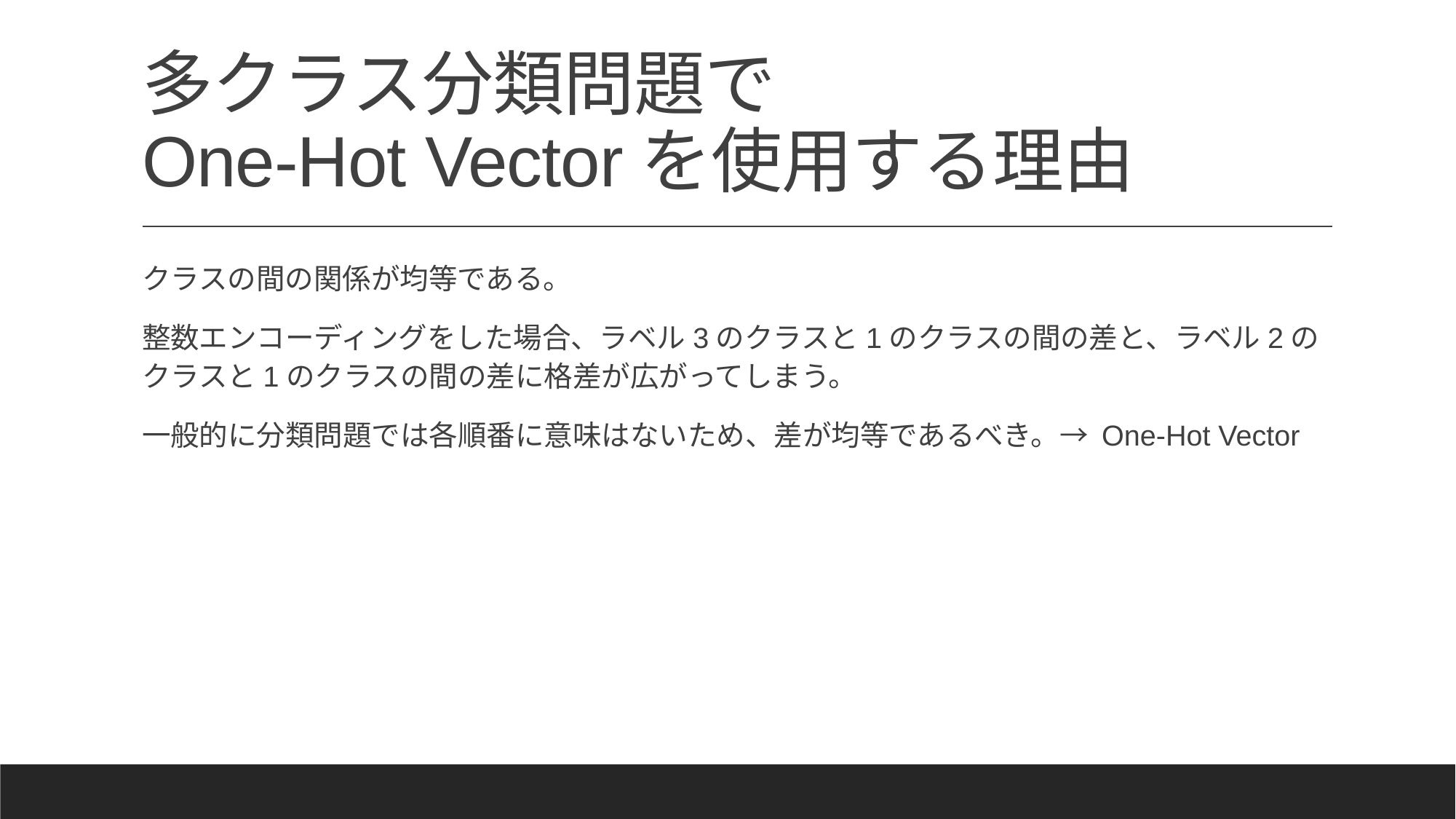

# 多クラス分類問題で One-Hot Vectorを使用する理由
クラスの間の関係が均等である。
整数エンコーディングをした場合、ラベル3のクラスと1のクラスの間の差と、ラベル2のクラスと1のクラスの間の差に格差が広がってしまう。
一般的に分類問題では各順番に意味はないため、差が均等であるべき。→ One-Hot Vector